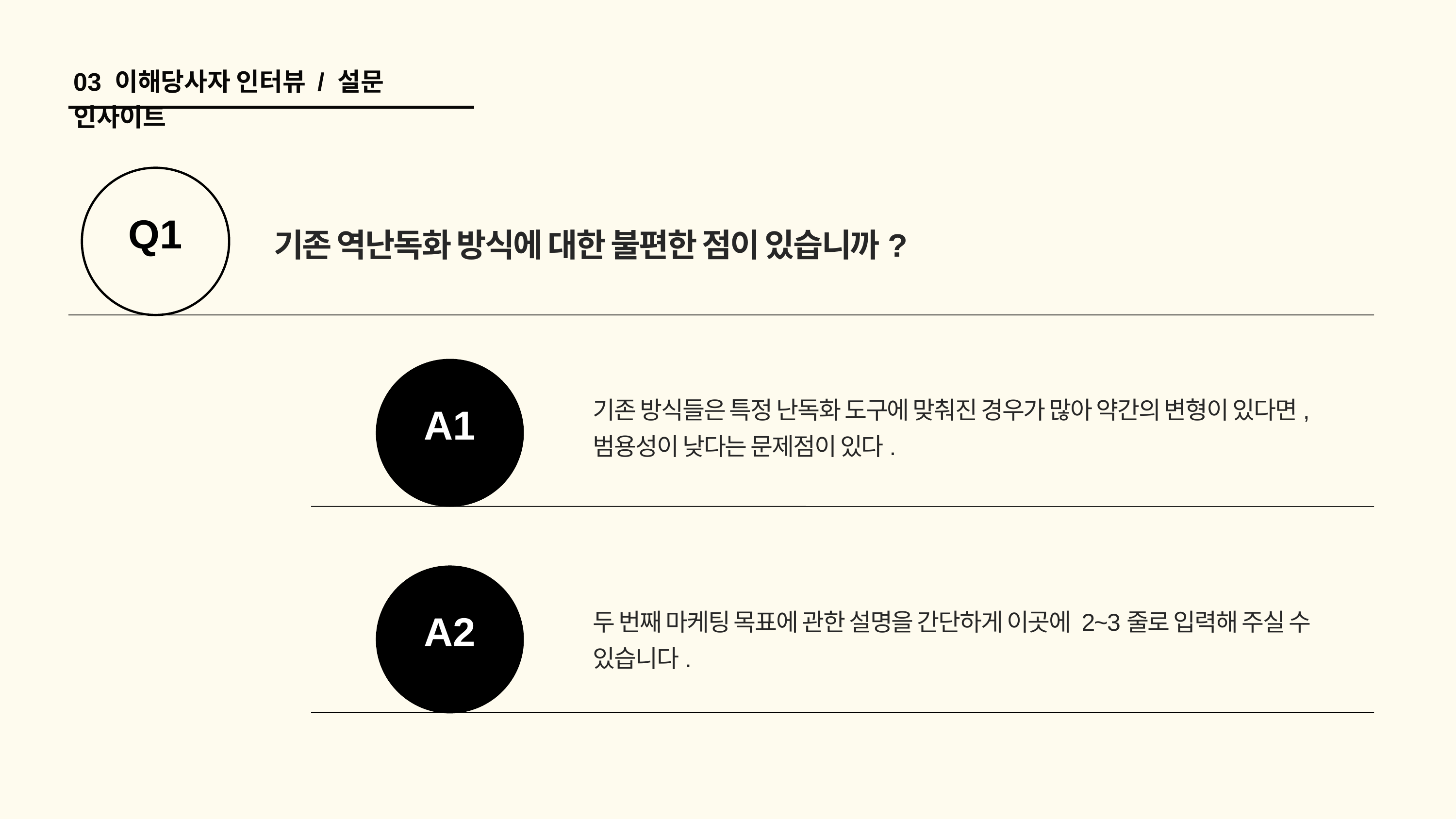

03 이해당사자 인터뷰 / 설문 인사이트

Q1
기존 역난독화 방식에 대한 불편한 점이 있습니까?

A1
기존 방식들은 특정 난독화 도구에 맞춰진 경우가 많아 약간의 변형이 있다면,
범용성이 낮다는 문제점이 있다.

A2
두 번째 마케팅 목표에 관한 설명을 간단하게 이곳에 2~3줄로 입력해 주실 수 있습니다.